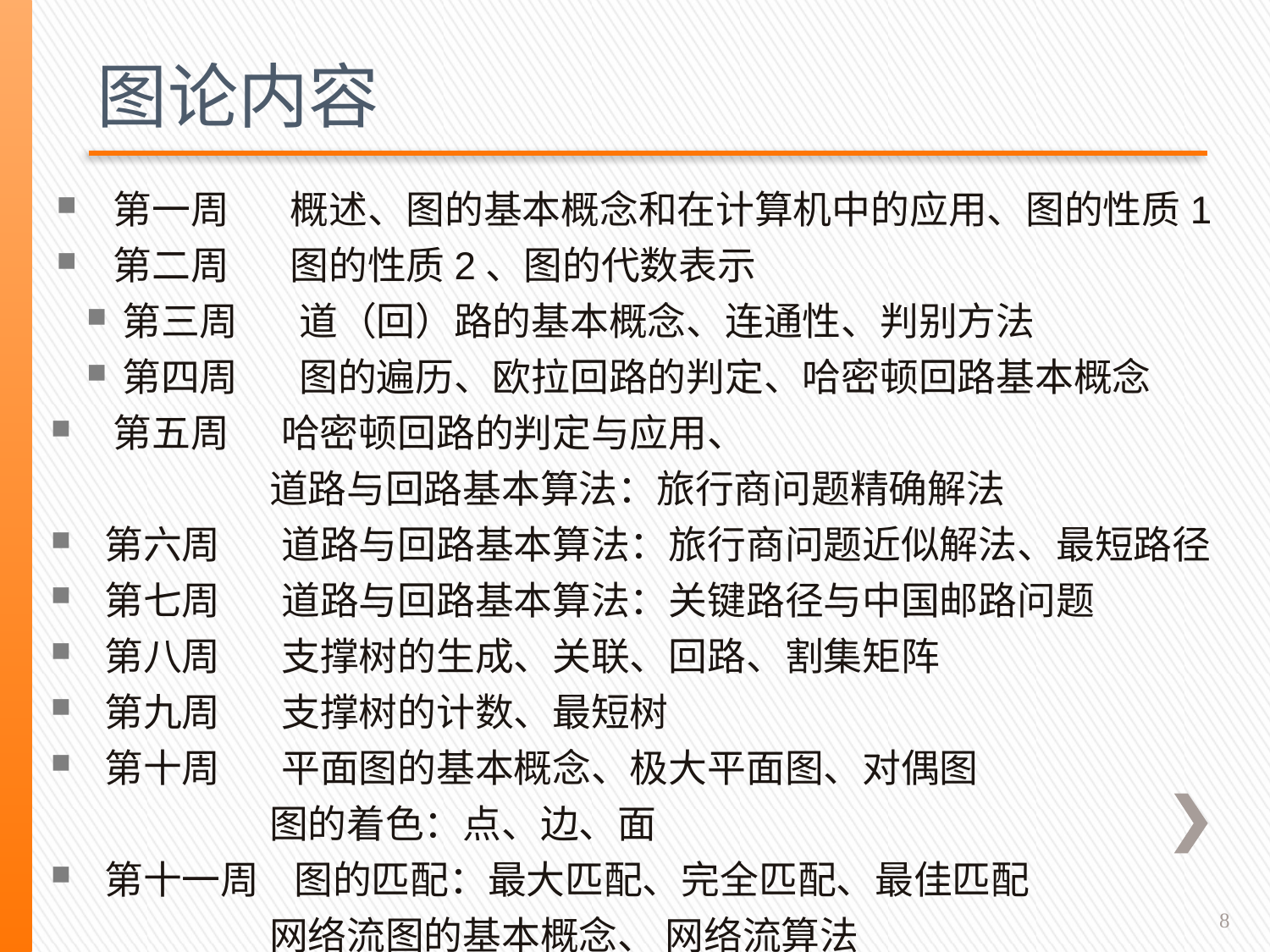

# 图论内容
  第一周       概述、图的基本概念和在计算机中的应用、图的性质1
  第二周       图的性质2、图的代数表示
第三周       道（回）路的基本概念、连通性、判别方法
第四周       图的遍历、欧拉回路的判定、哈密顿回路基本概念
  第五周      哈密顿回路的判定与应用、
                    道路与回路基本算法：旅行商问题精确解法
 第六周       道路与回路基本算法：旅行商问题近似解法、最短路径
 第七周       道路与回路基本算法：关键路径与中国邮路问题
 第八周       支撑树的生成、关联、回路、割集矩阵
 第九周       支撑树的计数、最短树
 第十周       平面图的基本概念、极大平面图、对偶图
                    图的着色：点、边、面
 第十一周    图的匹配：最大匹配、完全匹配、最佳匹配
                    网络流图的基本概念、 网络流算法
8